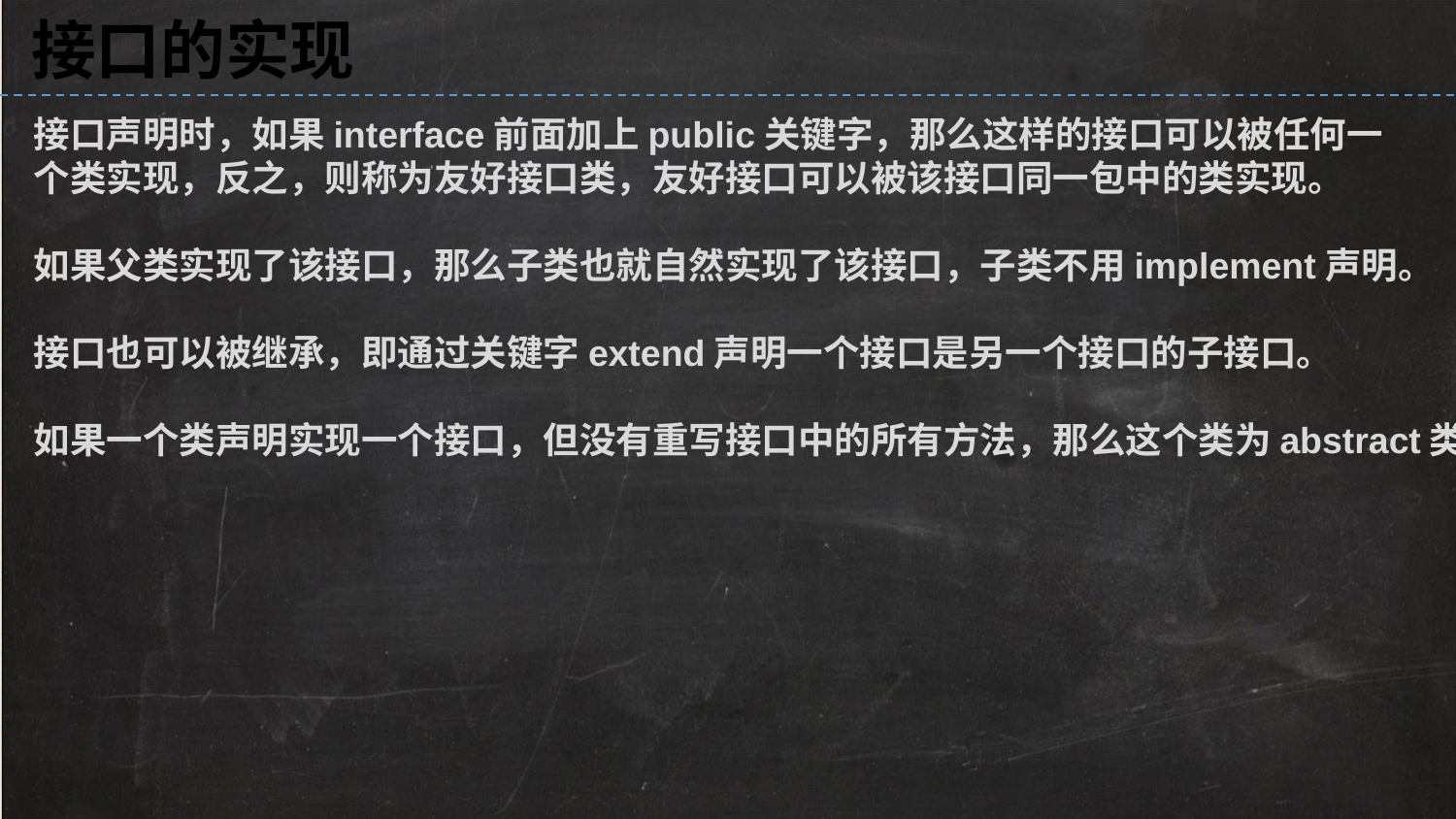

接口的实现
接口声明时，如果interface前面加上public关键字，那么这样的接口可以被任何一
个类实现，反之，则称为友好接口类，友好接口可以被该接口同一包中的类实现。

如果父类实现了该接口，那么子类也就自然实现了该接口，子类不用implement声明。

接口也可以被继承，即通过关键字extend声明一个接口是另一个接口的子接口。

如果一个类声明实现一个接口，但没有重写接口中的所有方法，那么这个类为abstract类。